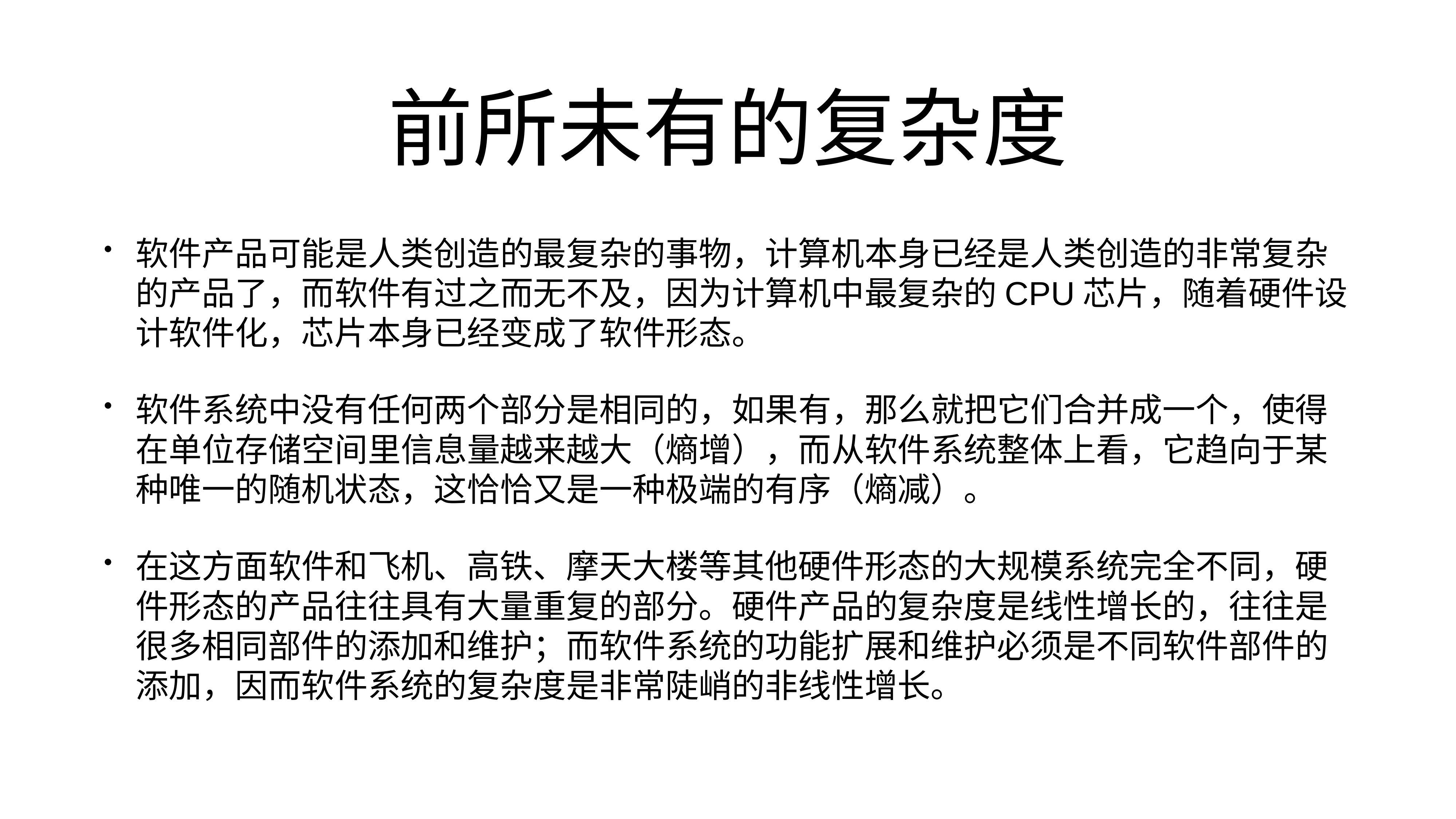

# 前所未有的复杂度
软件产品可能是人类创造的最复杂的事物，计算机本身已经是人类创造的非常复杂的产品了，而软件有过之而无不及，因为计算机中最复杂的CPU芯片，随着硬件设计软件化，芯片本身已经变成了软件形态。
软件系统中没有任何两个部分是相同的，如果有，那么就把它们合并成一个，使得在单位存储空间里信息量越来越大（熵增），而从软件系统整体上看，它趋向于某种唯一的随机状态，这恰恰又是一种极端的有序（熵减）。
在这方面软件和飞机、高铁、摩天大楼等其他硬件形态的大规模系统完全不同，硬件形态的产品往往具有大量重复的部分。硬件产品的复杂度是线性增长的，往往是很多相同部件的添加和维护；而软件系统的功能扩展和维护必须是不同软件部件的添加，因而软件系统的复杂度是非常陡峭的非线性增长。